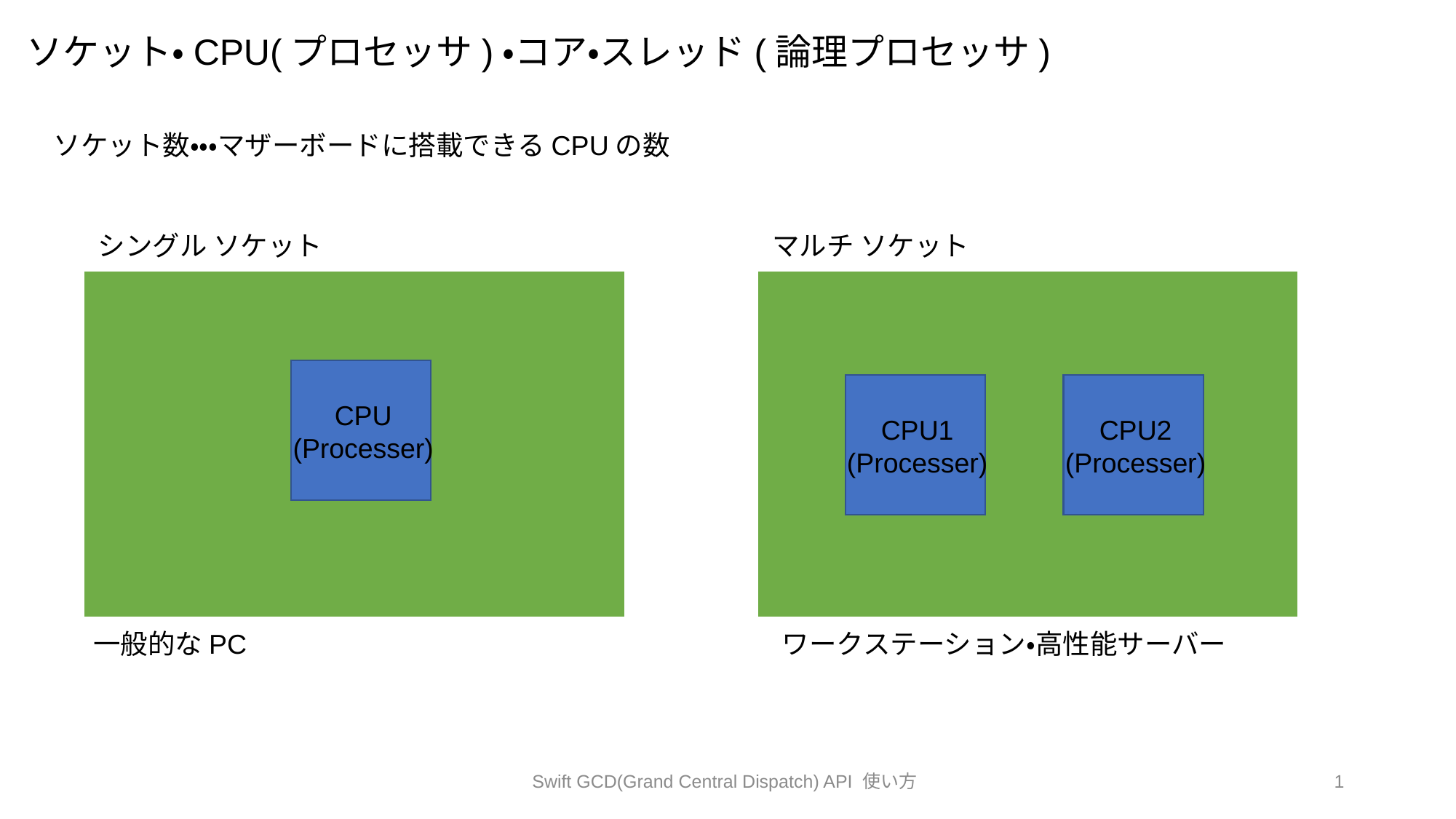

ソケット・CPU(プロセッサ)・コア・スレッド(論理プロセッサ)
ソケット数・・・マザーボードに搭載できるCPUの数
シングル ソケット
マルチ ソケット

CPU
(Processer)
CPU1
(Processer)
CPU2
(Processer)
一般的なPC
ワークステーション・高性能サーバー
Swift GCD(Grand Central Dispatch) API 使い方
1